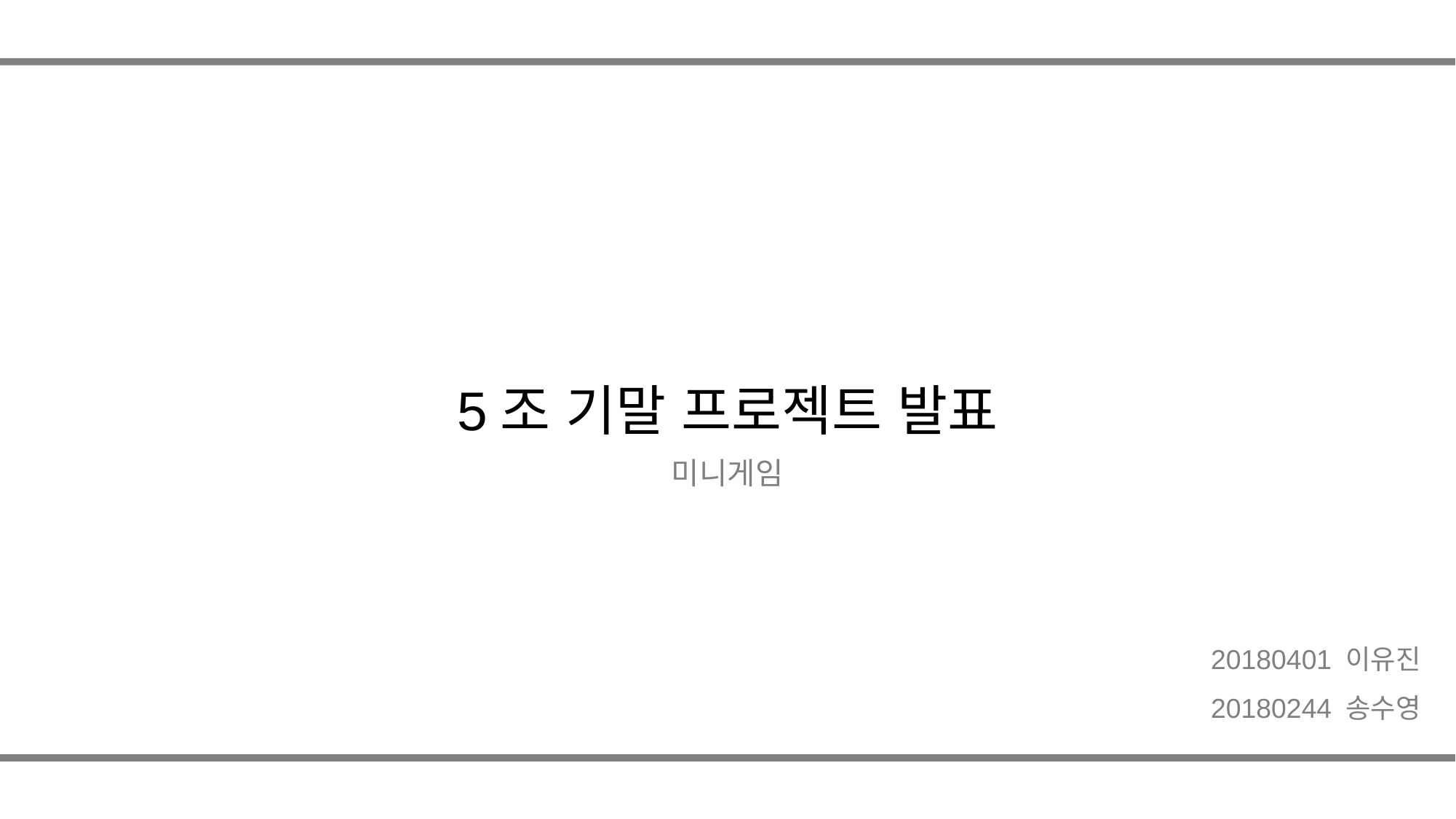

5조 기말 프로젝트 발표
미니게임
20180401 이유진
20180244 송수영